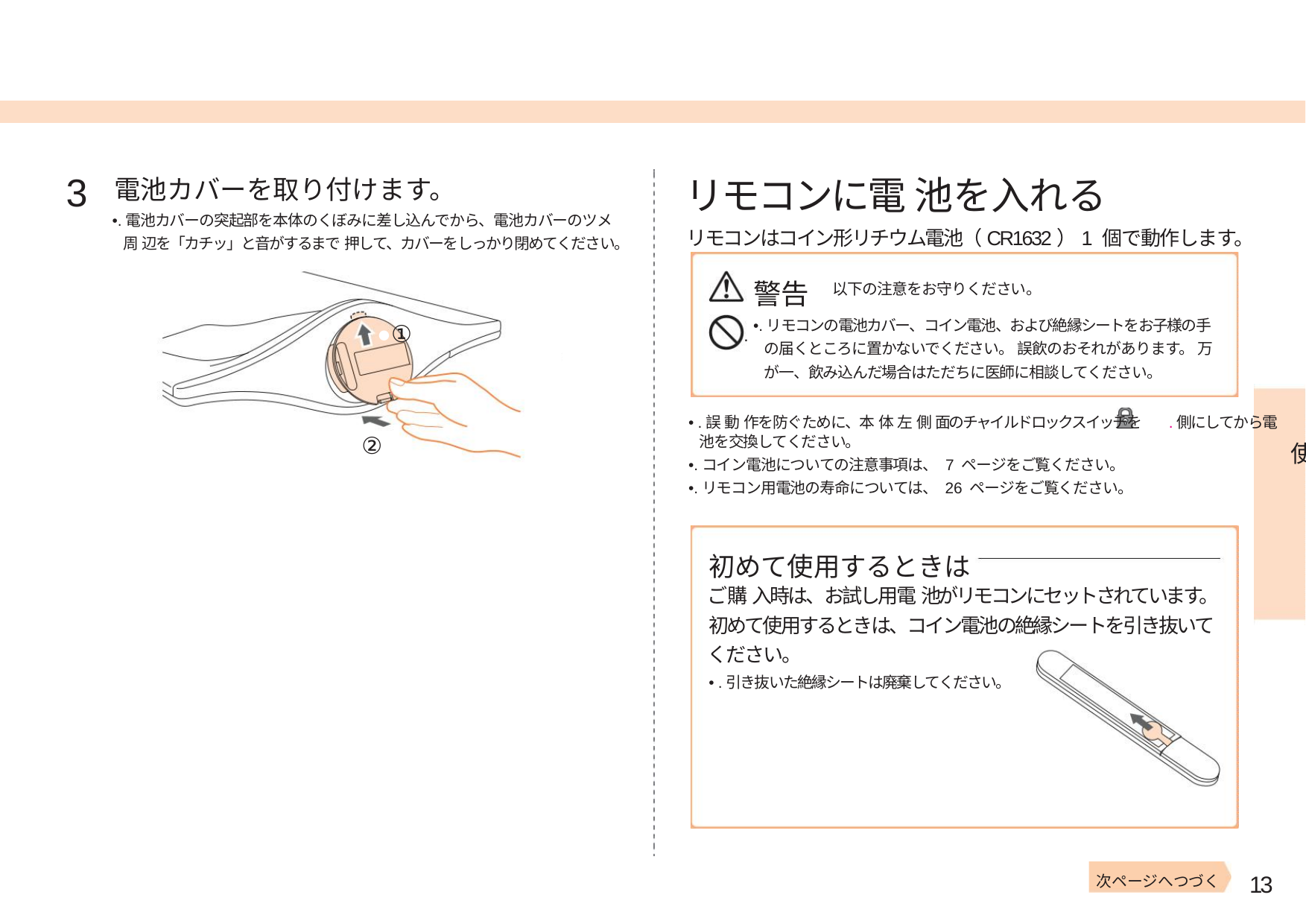

3
リモコンに電 池を入れる
リモコンはコイン形リチウム電池（CR1632）1 個で動作します。
電池カバーを取り付けます。
•.電池カバーの突起部を本体のくぼみに差し込んでから、電池カバーのツメ
周 辺を「カチッ」と音がするまで 押して、カバーをしっかり閉めてください。

警告
以下の注意をお守りください。
•.リモコンの電池カバー、コイン電池、および絶縁シートをお子様の手
の届くところに置かないでください。 誤飲のおそれがあります。 万
が一、飲み込んだ場合はただちに医師に相談してください。
●①
②
.

• .誤 動 作を防ぐために、本 体 左 側 面のチャイルドロックスイッチを .側にしてから電
池を交換してください。
•.コイン電池についての注意事項は、 7 ページをご覧ください。
•.リモコン用電池の寿命については、 26 ページをご覧ください。

使

初めて使用するときは
ご購 入時は、お試し用電 池がリモコンにセットされています。
初めて使用するときは、コイン電池の絶縁シートを引き抜いて
ください。
• .引き抜いた絶縁シートは廃棄してください。
13

次ページへつづく